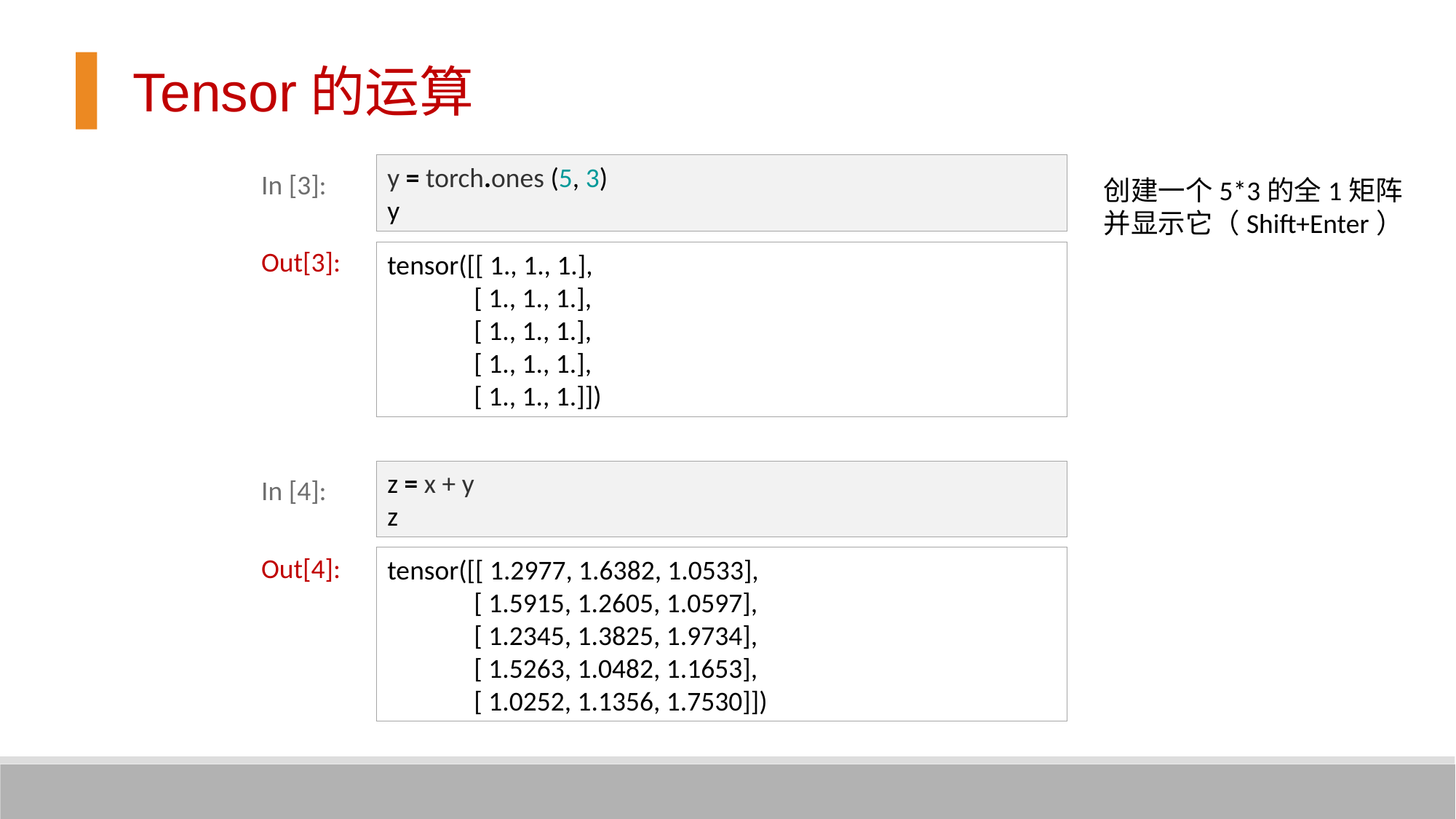

Tensor的运算
y = torch.ones (5, 3)
y
In [3]:
创建一个5*3的全1矩阵
并显示它（Shift+Enter）
Out[3]:
tensor([[ 1., 1., 1.],
              [ 1., 1., 1.],
              [ 1., 1., 1.],
              [ 1., 1., 1.],
              [ 1., 1., 1.]])
z = x + y
z
In [4]:
Out[4]:
tensor([[ 1.2977, 1.6382, 1.0533],
              [ 1.5915, 1.2605, 1.0597],
              [ 1.2345, 1.3825, 1.9734],
              [ 1.5263, 1.0482, 1.1653],
              [ 1.0252, 1.1356, 1.7530]])